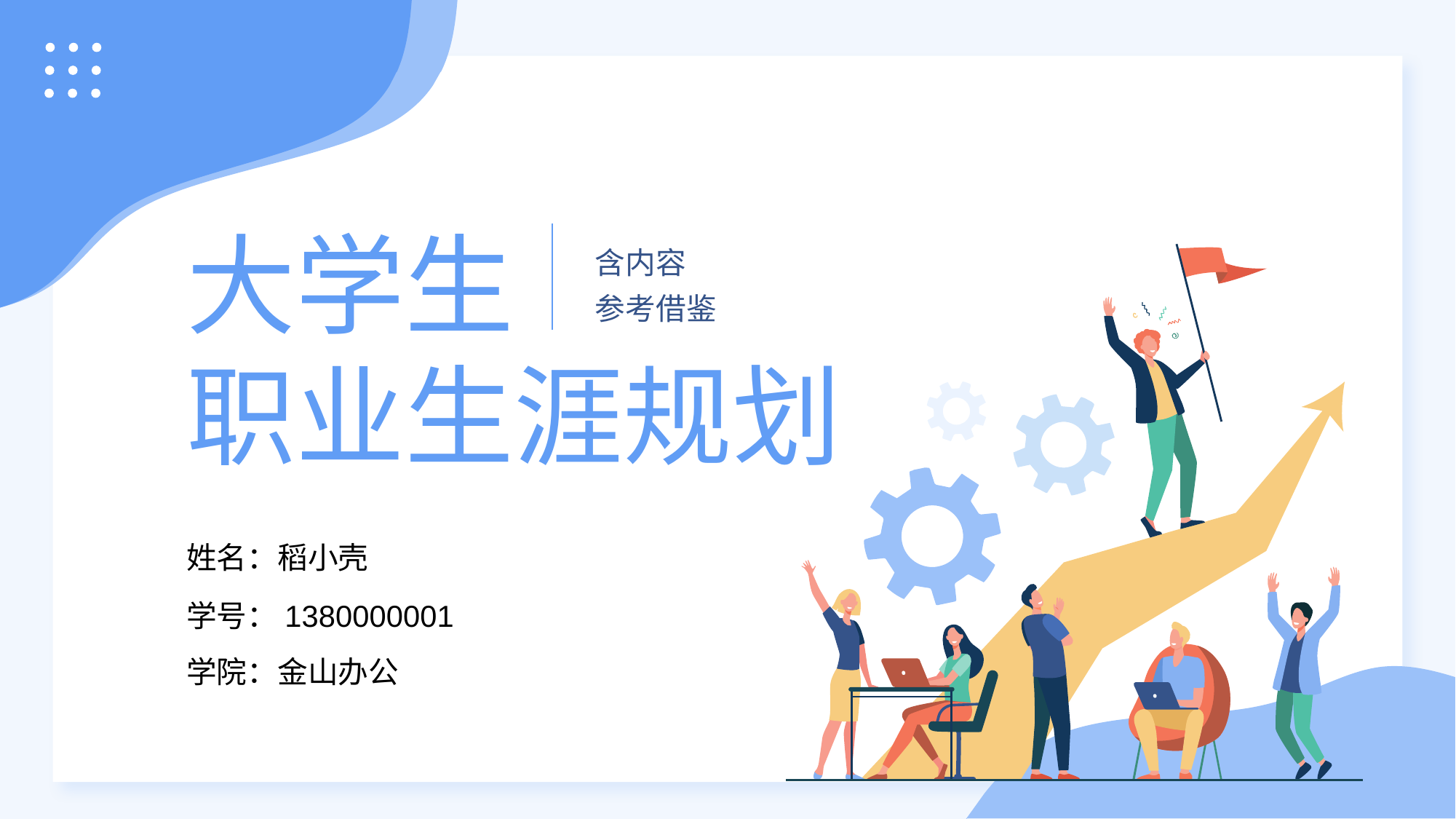

大学生
职业生涯规划
含内容
参考借鉴
姓名：稻小壳
学号：1380000001
学院：金山办公